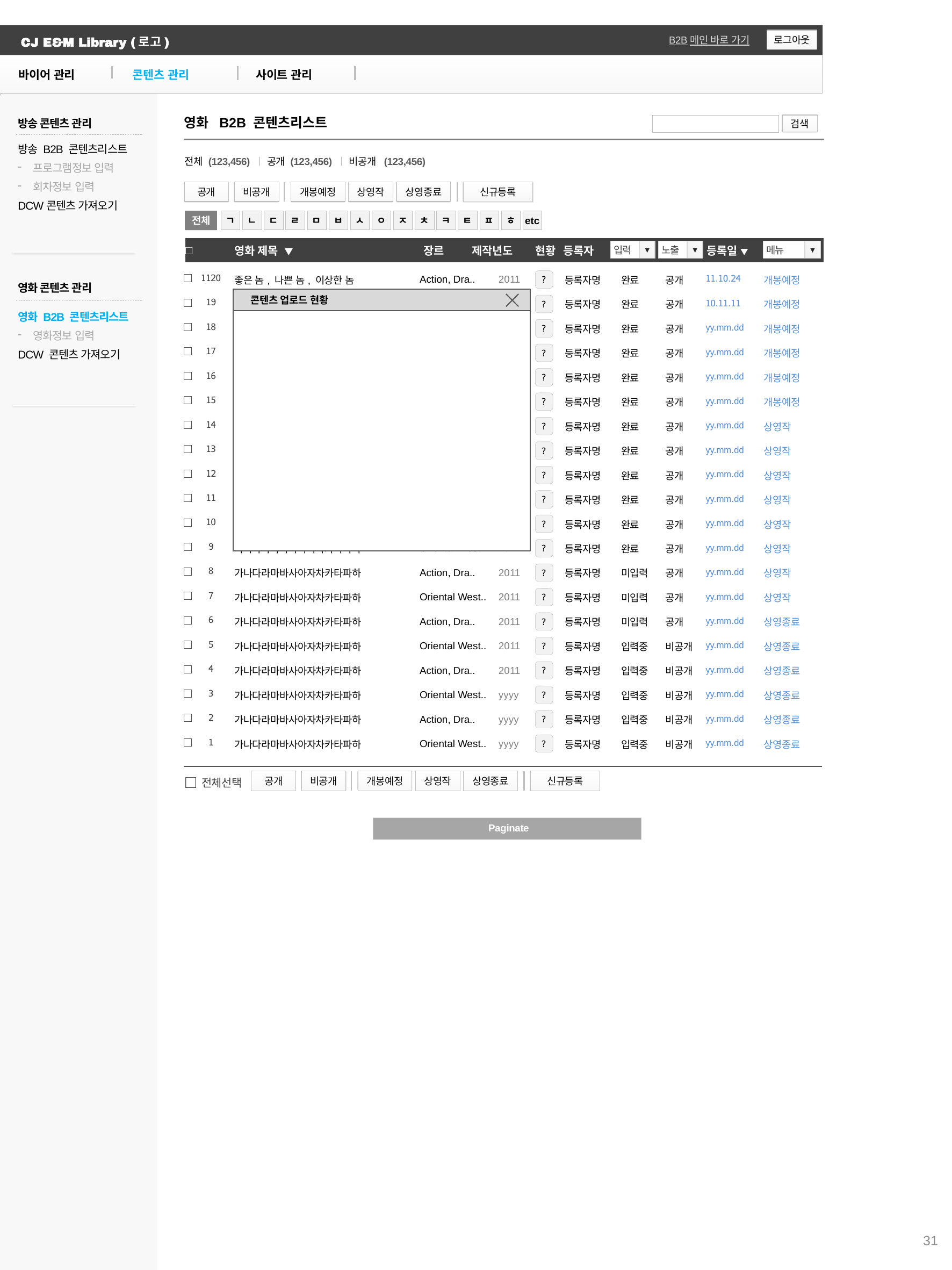

CJ E&M Library (로고)
로그아웃
B2B메인 바로 가기

바이어 관리
콘텐츠 관리
사이트 관리

방송 콘텐츠 관리
영화  B2B 콘텐츠리스트

검색
방송 B2B 콘텐츠리스트
프로그램정보 입력
회차정보 입력
DCW콘텐츠 가져오기
전체 (123,456) ㅣ 공개 (123,456) ㅣ 비공개  (123,456)
공개
비공개
개봉예정
상영작
상영종료
신규등록
전체
ㄱ
ㄴ
ㄷ
ㄹ
ㅁ
ㅂ
ㅅ
ㅇ
ㅈ
ㅊ
ㅋ
ㅌ
ㅍ
ㅎ
etc
| □ | 영화 제목 ▼ | 장르 제작년도 | 현황 | 등록자 |  | 등록일 ▼ | 분류 |
| --- | --- | --- | --- | --- | --- | --- | --- |
입력
▼
노출
▼
메뉴
▼
| □ | 1120 |
| --- | --- |
| □ | 19 |
| □ | 18 |
| □ | 17 |
| □ | 16 |
| □ | 15 |
| □ | 14 |
| □ | 13 |
| □ | 12 |
| □ | 11 |
| □ | 10 |
| □ | 9 |
| □ | 8 |
| □ | 7 |
| □ | 6 |
| □ | 5 |
| □ | 4 |
| □ | 3 |
| □ | 2 |
| □ | 1 |
| 좋은 놈, 나쁜 놈, 이상한 놈 |
| --- |
| 아내가 거짓말을 했다 |
| 여고괴담, 세번째 이야기 - 여우괴담 |
| 맥주가 애인보다 좋은 일곱 가지 이유 |
| 가나다라마바사아자차카타파하 |
| 가나다라마바사아자차카타파하 |
| 가나다라마바사아자차카타파하 |
| 가나다라마바사아자차카타파하 |
| 가나다라마바사아자차카타파하 |
| 가나다라마바사아자차카타파하 |
| 가나다라마바사아자차카타파하 |
| 가나다라마바사아자차카타파하 |
| 가나다라마바사아자차카타파하 |
| 가나다라마바사아자차카타파하 |
| 가나다라마바사아자차카타파하 |
| 가나다라마바사아자차카타파하 |
| 가나다라마바사아자차카타파하 |
| 가나다라마바사아자차카타파하 |
| 가나다라마바사아자차카타파하 |
| 가나다라마바사아자차카타파하 |
| Action, Dra.. |
| --- |
| Oriental West.. |
| Horror |
| Adventure |
| Action, Dra.. |
| Oriental West.. |
| Action, Dra.. |
| Oriental West.. |
| Action, Dra.. |
| Oriental West.. |
| Action, Dra.. |
| Oriental West.. |
| Action, Dra.. |
| Oriental West.. |
| Action, Dra.. |
| Oriental West.. |
| Action, Dra.. |
| Oriental West.. |
| Action, Dra.. |
| Oriental West.. |
| 2011 |
| --- |
| 2011 |
| 2011 |
| 2011 |
| 2011 |
| 2011 |
| 2011 |
| 2011 |
| 2011 |
| 2011 |
| 2011 |
| 2011 |
| 2011 |
| 2011 |
| 2011 |
| 2011 |
| 2011 |
| yyyy |
| yyyy |
| yyyy |
| 등록자명 |
| --- |
| 등록자명 |
| 등록자명 |
| 등록자명 |
| 등록자명 |
| 등록자명 |
| 등록자명 |
| 등록자명 |
| 등록자명 |
| 등록자명 |
| 등록자명 |
| 등록자명 |
| 등록자명 |
| 등록자명 |
| 등록자명 |
| 등록자명 |
| 등록자명 |
| 등록자명 |
| 등록자명 |
| 등록자명 |
| 완료 |
| --- |
| 완료 |
| 완료 |
| 완료 |
| 완료 |
| 완료 |
| 완료 |
| 완료 |
| 완료 |
| 완료 |
| 완료 |
| 완료 |
| 미입력 |
| 미입력 |
| 미입력 |
| 입력중 |
| 입력중 |
| 입력중 |
| 입력중 |
| 입력중 |
| 공개 |
| --- |
| 공개 |
| 공개 |
| 공개 |
| 공개 |
| 공개 |
| 공개 |
| 공개 |
| 공개 |
| 공개 |
| 공개 |
| 공개 |
| 공개 |
| 공개 |
| 공개 |
| 비공개 |
| 비공개 |
| 비공개 |
| 비공개 |
| 비공개 |
| 11.10.24 |
| --- |
| 10.11.11 |
| yy.mm.dd |
| yy.mm.dd |
| yy.mm.dd |
| yy.mm.dd |
| yy.mm.dd |
| yy.mm.dd |
| yy.mm.dd |
| yy.mm.dd |
| yy.mm.dd |
| yy.mm.dd |
| yy.mm.dd |
| yy.mm.dd |
| yy.mm.dd |
| yy.mm.dd |
| yy.mm.dd |
| yy.mm.dd |
| yy.mm.dd |
| yy.mm.dd |
| 개봉예정 |
| --- |
| 개봉예정 |
| 개봉예정 |
| 개봉예정 |
| 개봉예정 |
| 개봉예정 |
| 상영작 |
| 상영작 |
| 상영작 |
| 상영작 |
| 상영작 |
| 상영작 |
| 상영작 |
| 상영작 |
| 상영종료 |
| 상영종료 |
| 상영종료 |
| 상영종료 |
| 상영종료 |
| 상영종료 |
?
?
?
?
?
?
?
?
?
?
?
?
?
?
?
?
?
?
?
?
영화 콘텐츠 관리
  콘텐츠 업로드 현황

영화 B2B 콘텐츠리스트
영화정보 입력
DCW 콘텐츠 가져오기
□
전체선택
공개
비공개
개봉예정
상영작
상영종료
신규등록
Paginate
<<  <  1  2  3  4  5  6  7  8  9  10  …  14  >  >>
31